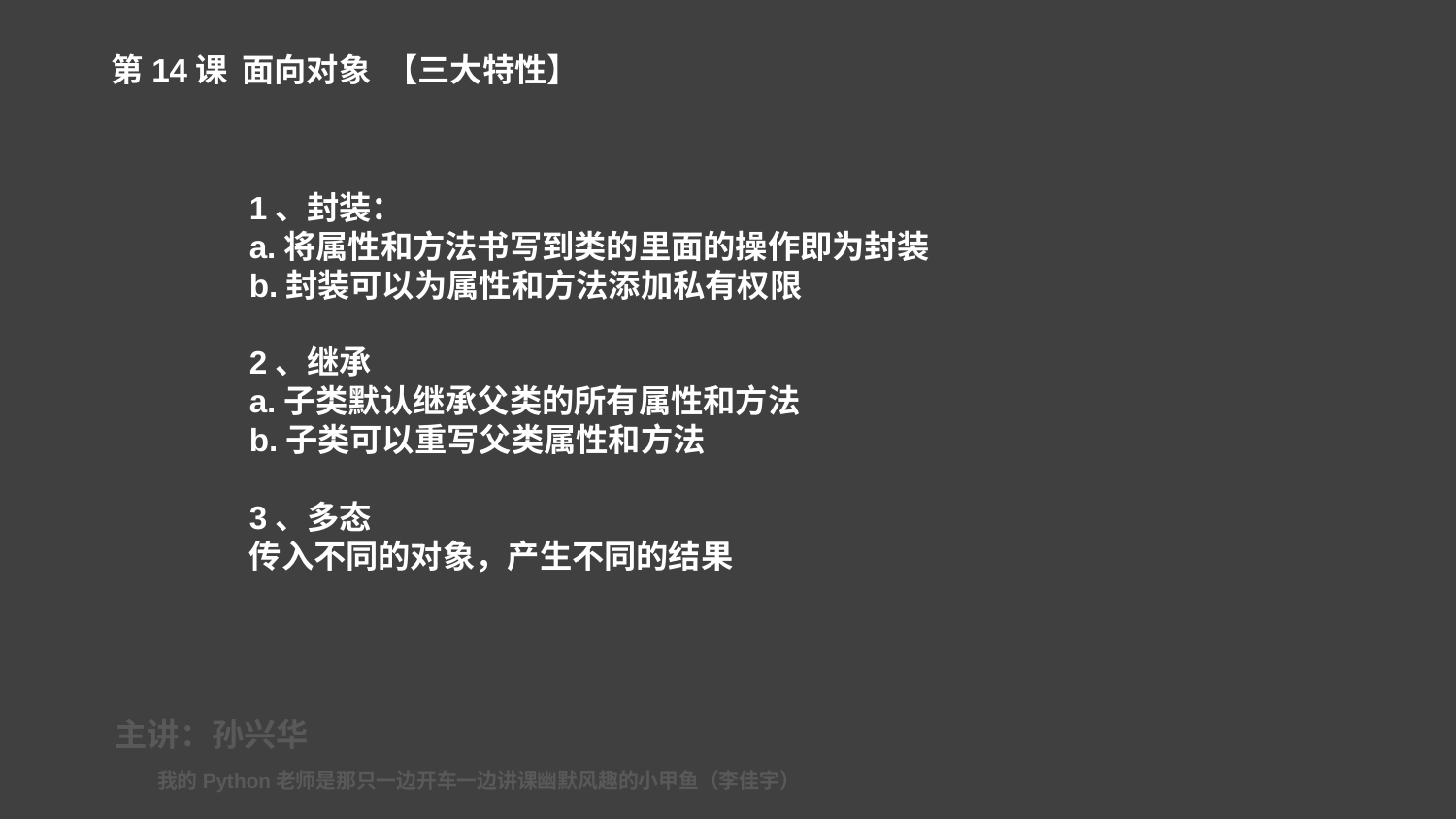

第14课  面向对象  【三大特性】
1、封装：
a.将属性和方法书写到类的里面的操作即为封装
b.封装可以为属性和方法添加私有权限

2、继承
a.子类默认继承父类的所有属性和方法
b.子类可以重写父类属性和方法

3、多态
传入不同的对象，产生不同的结果